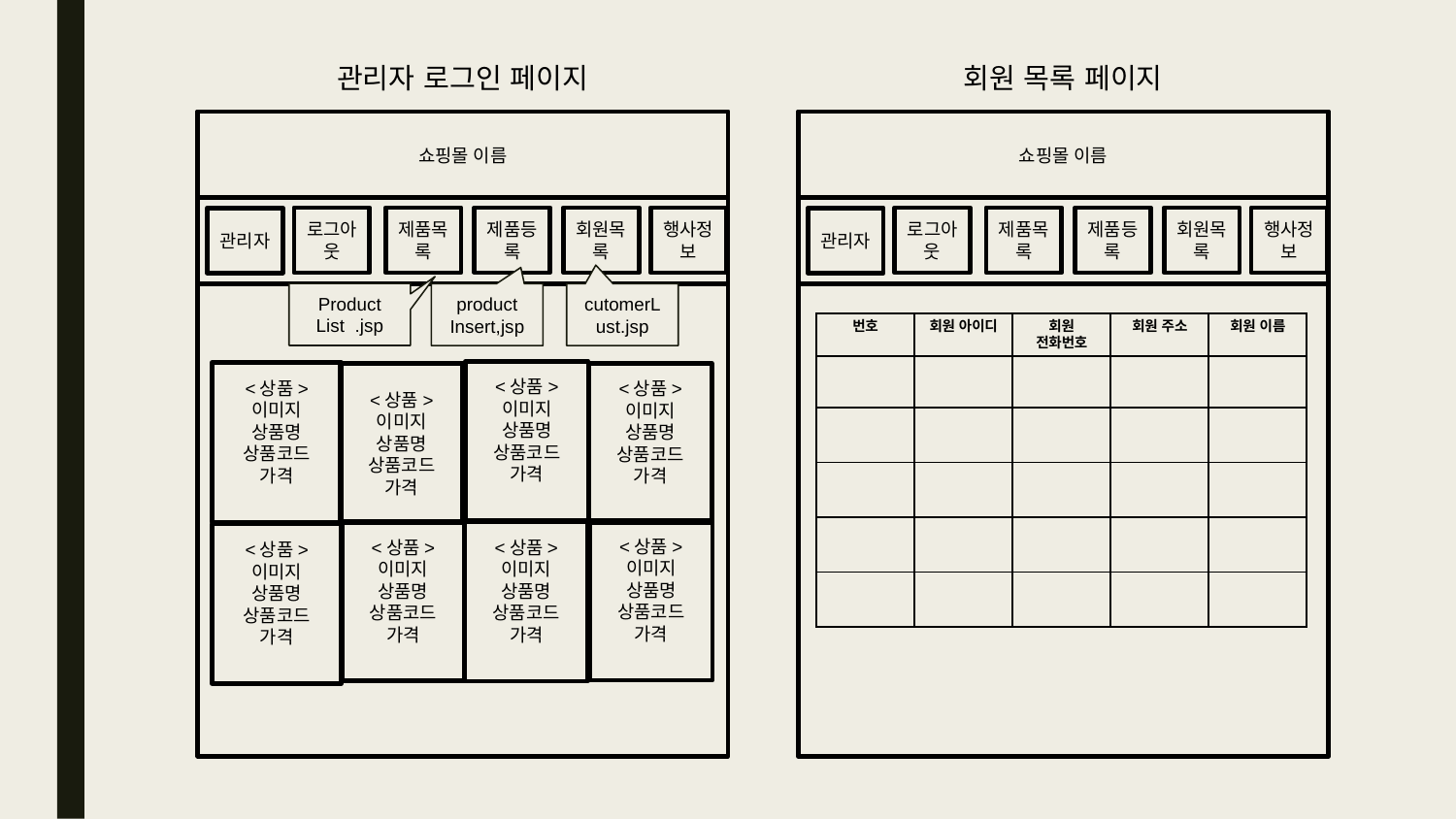

관리자 로그인 페이지

쇼핑몰 이름

로그아웃
제품목록
제품등록
회원목록
행사정보
관리자
<상품>
이미지
상품명
상품코드
가격

<상품>
이미지
상품명
상품코드
가격

<상품>
이미지
상품명
상품코드
가격
<상품>
이미지
상품명
상품코드
가격

<상품>
이미지
상품명
상품코드
가격

<상품>
이미지
상품명
상품코드
가격

<상품>
이미지
상품명
상품코드
가격

<상품>
이미지
상품명
상품코드
가격

회원 목록 페이지

쇼핑몰 이름

로그아웃
제품목록
제품등록
회원목록
행사정보
관리자
Product
List  .jsp
product
Insert,jsp
cutomerLust.jsp
| 번호 | 회원 아이디 | 회원 전화번호 | 회원 주소 | 회원 이름 |
| --- | --- | --- | --- | --- |
|  |  |  |  |  |
|  |  |  |  |  |
|  |  |  |  |  |
|  |  |  |  |  |
|  |  |  |  |  |